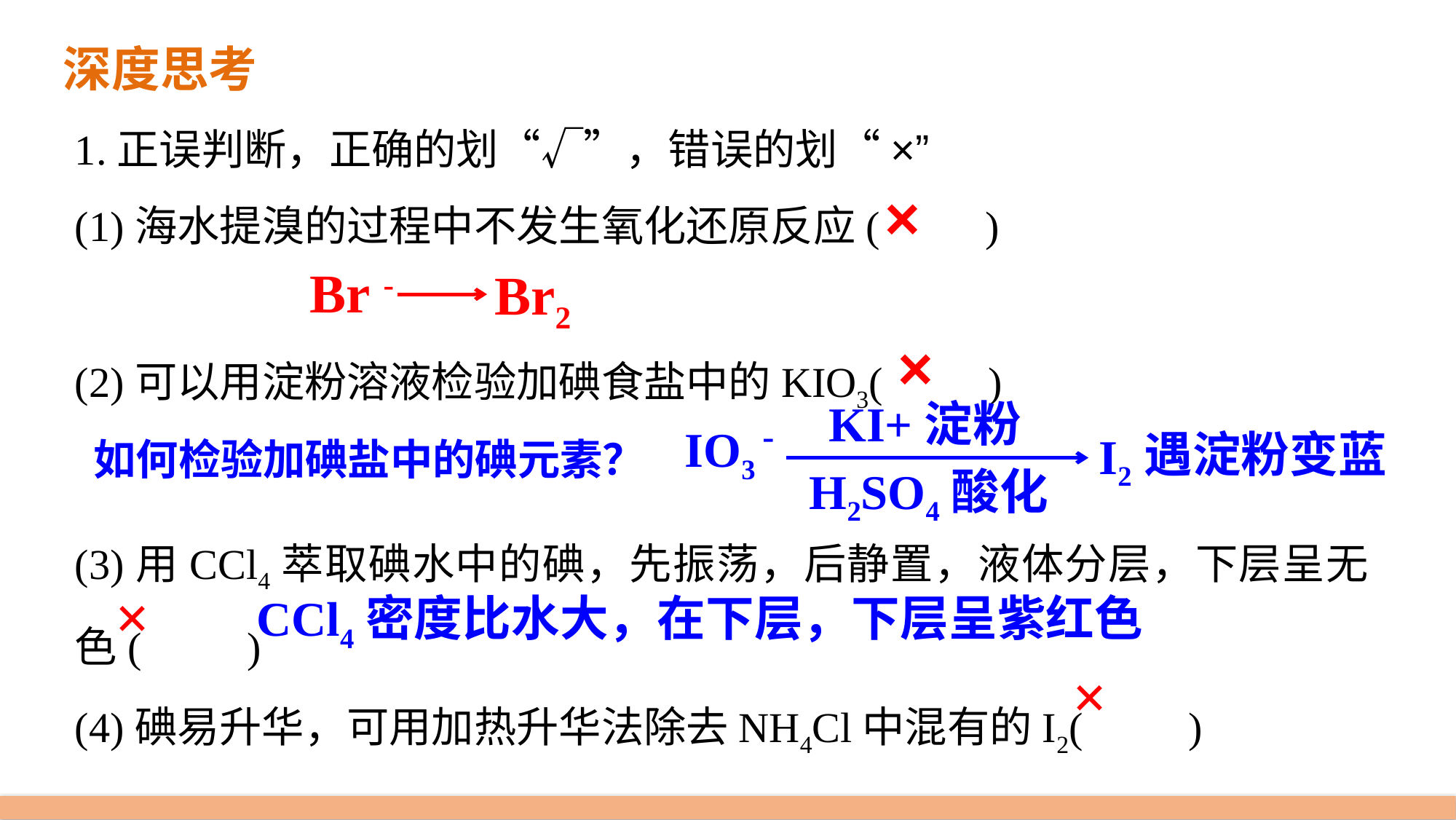

深度思考
1.正误判断，正确的划“√”，错误的划“×”
(1)海水提溴的过程中不发生氧化还原反应(　　)

(2)可以用淀粉溶液检验加碘食盐中的KIO3(　　)

(3)用CCl4萃取碘水中的碘，先振荡，后静置，液体分层，下层呈无色(　　)
(4)碘易升华，可用加热升华法除去NH4Cl中混有的I2(　　)
×
Br -
Br2
×
KI+淀粉
IO3 -
遇淀粉变蓝
I2
如何检验加碘盐中的碘元素？
H2SO4酸化
×
CCl4密度比水大，在下层，下层呈紫红色
×